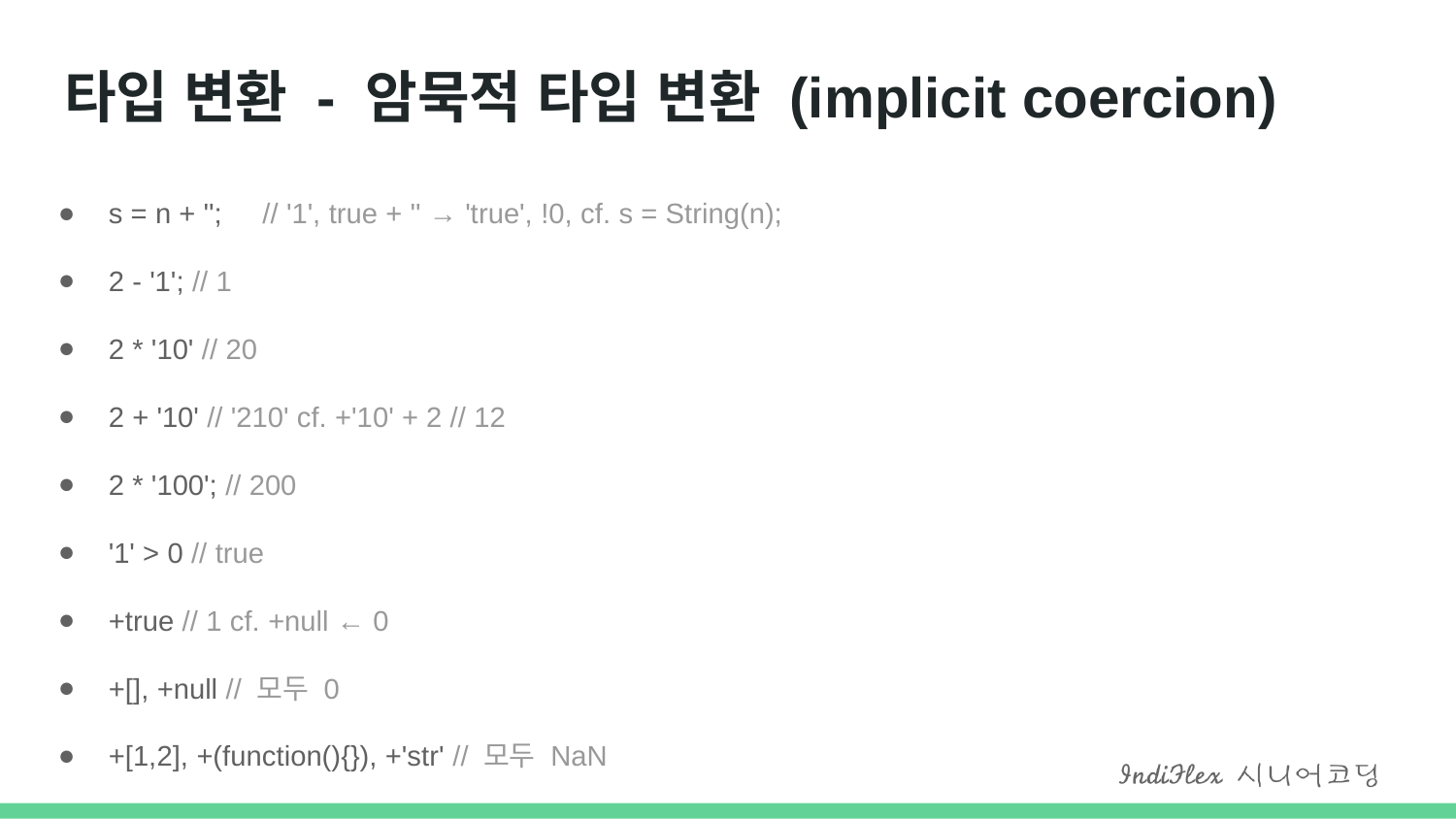

# 타입 변환 - 암묵적 타입 변환 (implicit coercion)
s = n + '';     // '1', true + '' → 'true', !0, cf. s = String(n);
2 - '1'; // 1
2 * '10' // 20
2 + '10' // '210' cf. +'10' + 2 // 12
2 * '100'; // 200
'1' > 0 // true
+true // 1 cf. +null ← 0
+[], +null // 모두 0
+[1,2], +(function(){}), +'str' // 모두 NaN